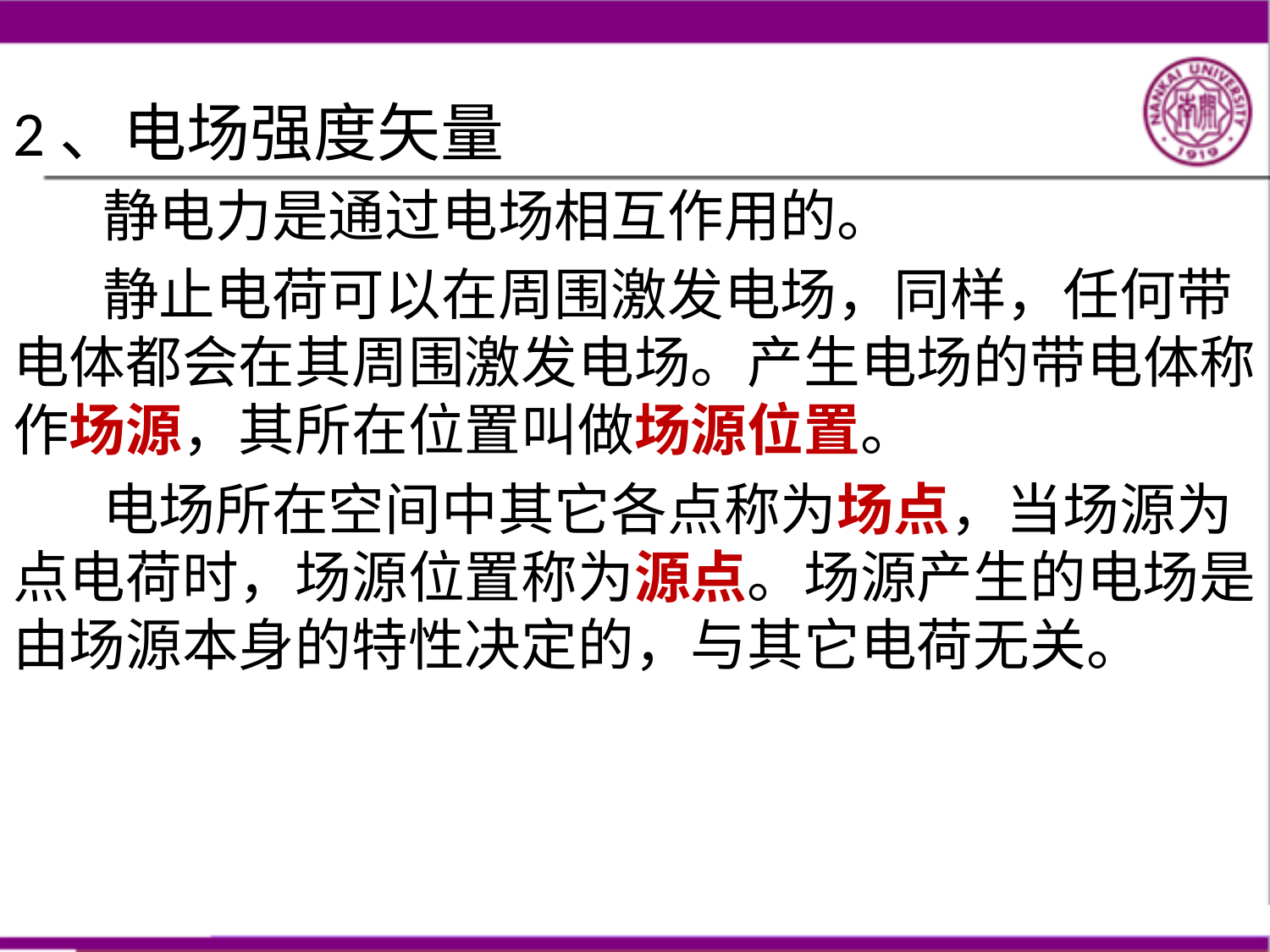

2、电场强度矢量
      静电力是通过电场相互作用的。
      静止电荷可以在周围激发电场，同样，任何带电体都会在其周围激发电场。产生电场的带电体称作场源，其所在位置叫做场源位置。
      电场所在空间中其它各点称为场点，当场源为点电荷时，场源位置称为源点。场源产生的电场是由场源本身的特性决定的，与其它电荷无关。